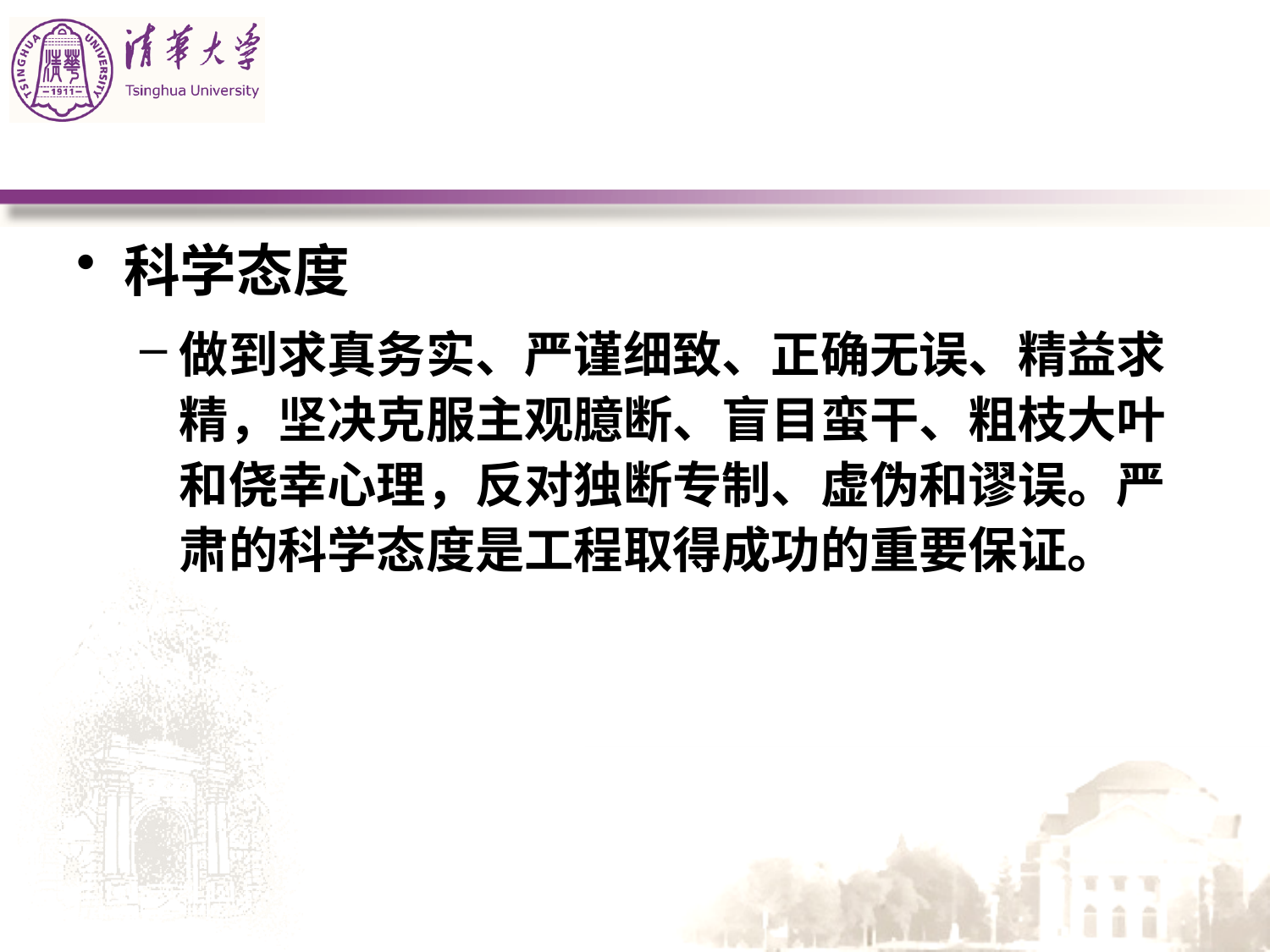

#
科学态度
做到求真务实、严谨细致、正确无误、精益求精，坚决克服主观臆断、盲目蛮干、粗枝大叶和侥幸心理，反对独断专制、虚伪和谬误。严肃的科学态度是工程取得成功的重要保证。